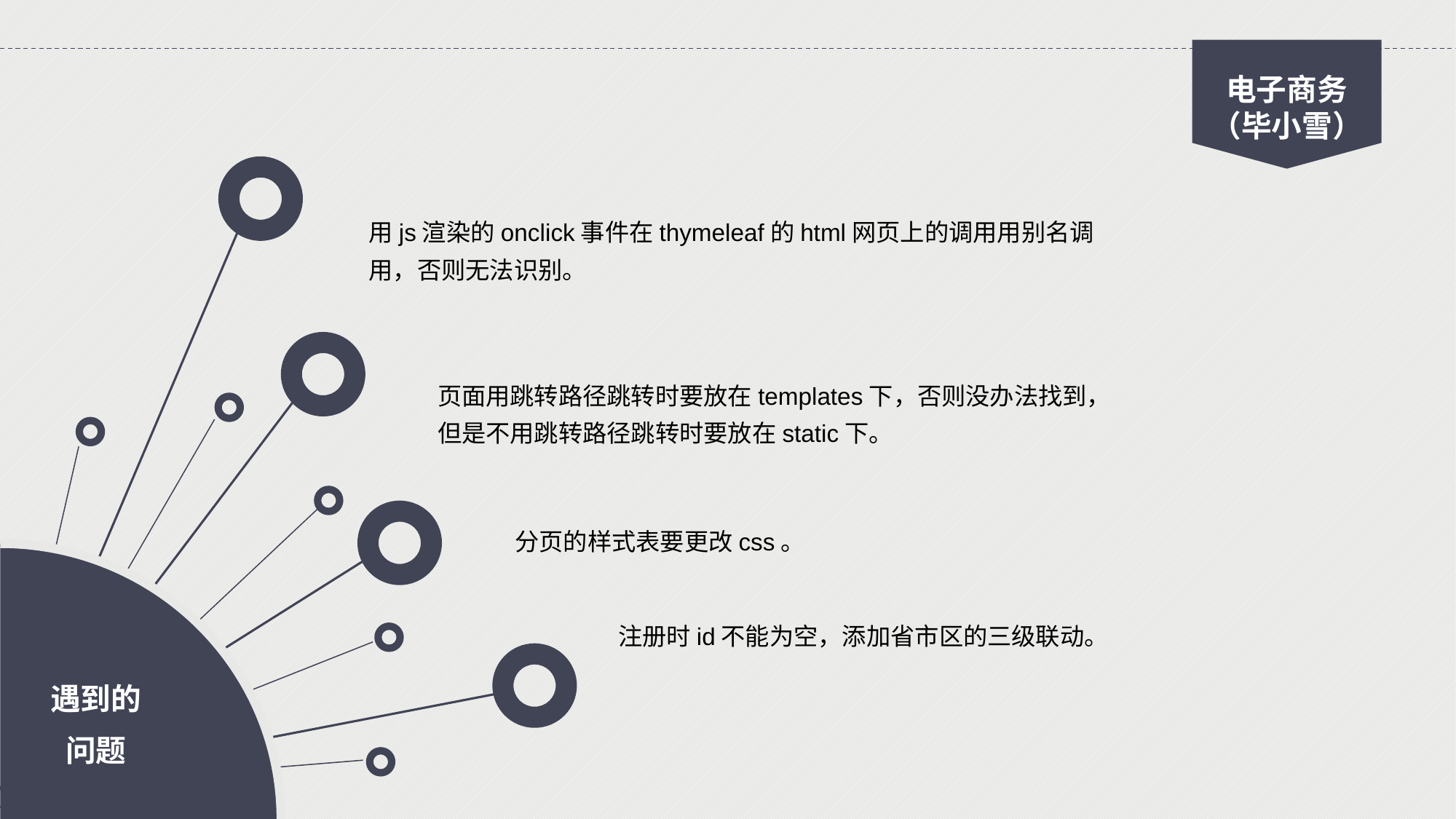

电子商务
（毕小雪）

用js渲染的onclick事件在thymeleaf的html网页上的调用用别名调用，否则无法识别。

页面用跳转路径跳转时要放在templates下，否则没办法找到，但是不用跳转路径跳转时要放在static下。

分页的样式表要更改css。

遇到的
问题
注册时id不能为空，添加省市区的三级联动。